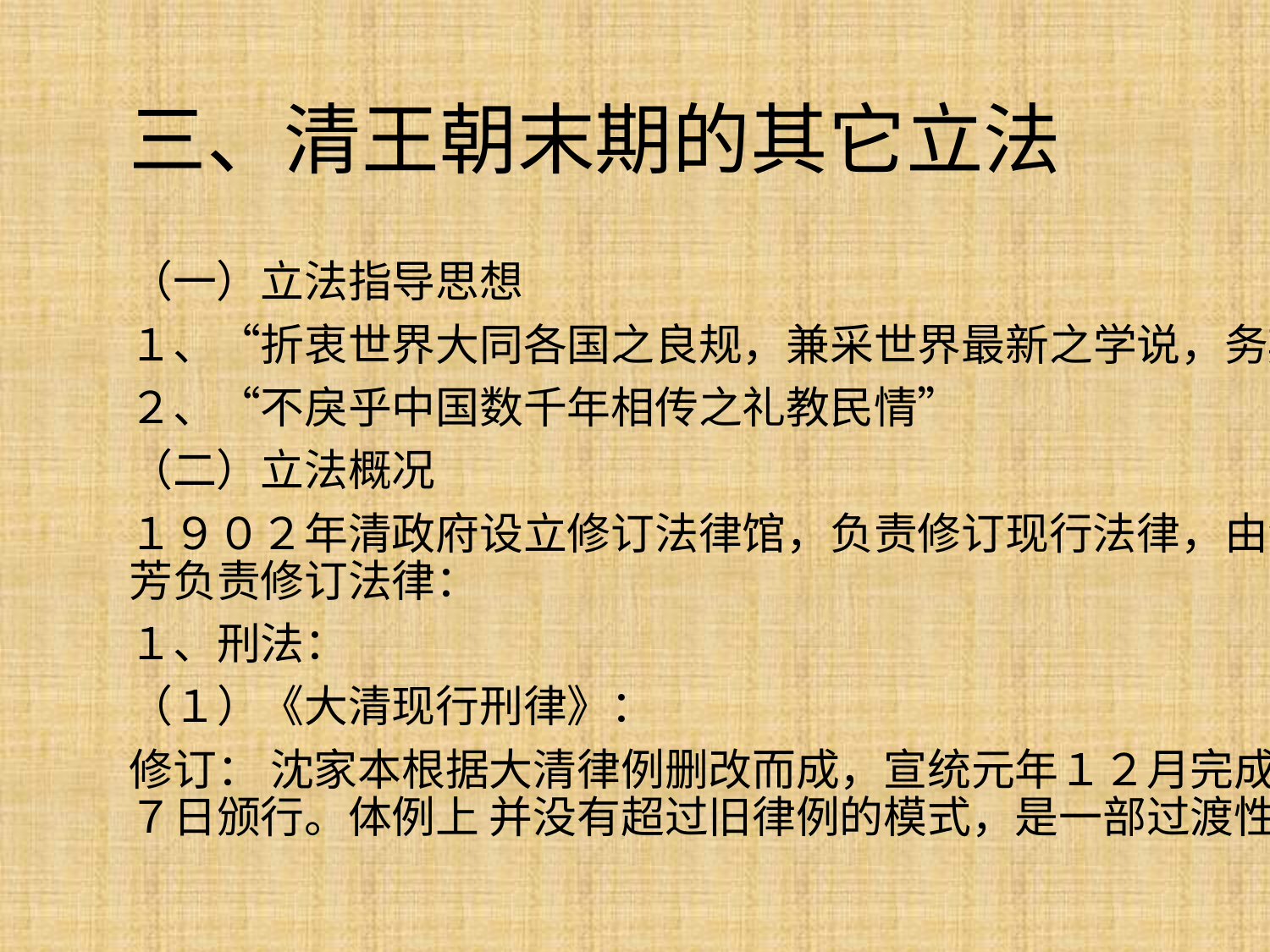

# 三、清王朝末期的其它立法
（一）立法指导思想
１、“折衷世界大同各国之良规，兼采世界最新之学说，务期中外通行”
２、“不戾乎中国数千年相传之礼教民情”
（二）立法概况
１９０２年清政府设立修订法律馆，负责修订现行法律，由沈家本、伍廷芳负责修订法律：
１、刑法：
（１）《大清现行刑律》：
修订： 沈家本根据大清律例删改而成，宣统元年１２月完成，二年４月１７日颁行。体例上 并没有超过旧律例的模式，是一部过渡性的法典。